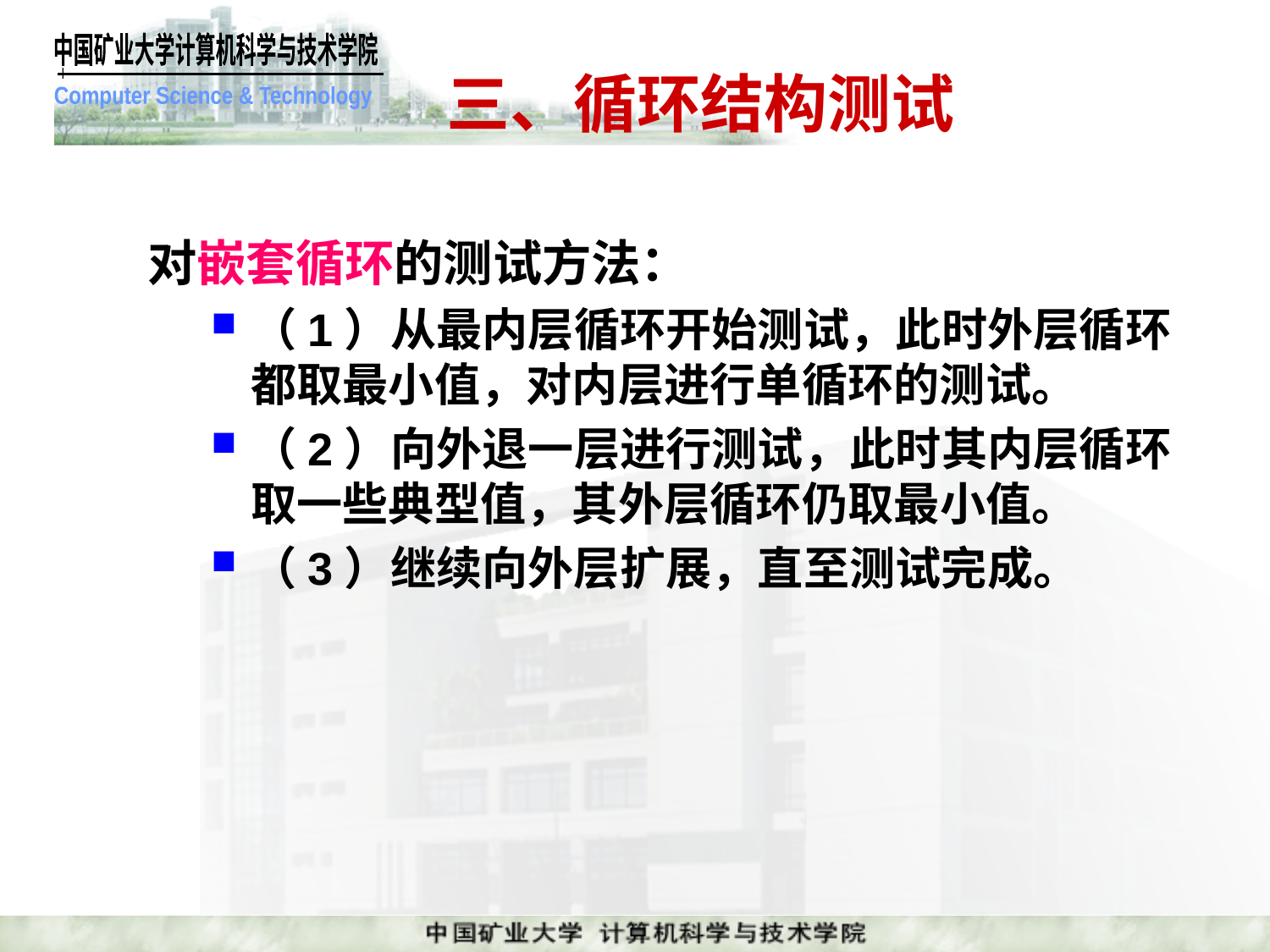

# 三、循环结构测试
对嵌套循环的测试方法：
（1）从最内层循环开始测试，此时外层循环都取最小值，对内层进行单循环的测试。
（2）向外退一层进行测试，此时其内层循环取一些典型值，其外层循环仍取最小值。
（3）继续向外层扩展，直至测试完成。
课件制作人：谢希仁